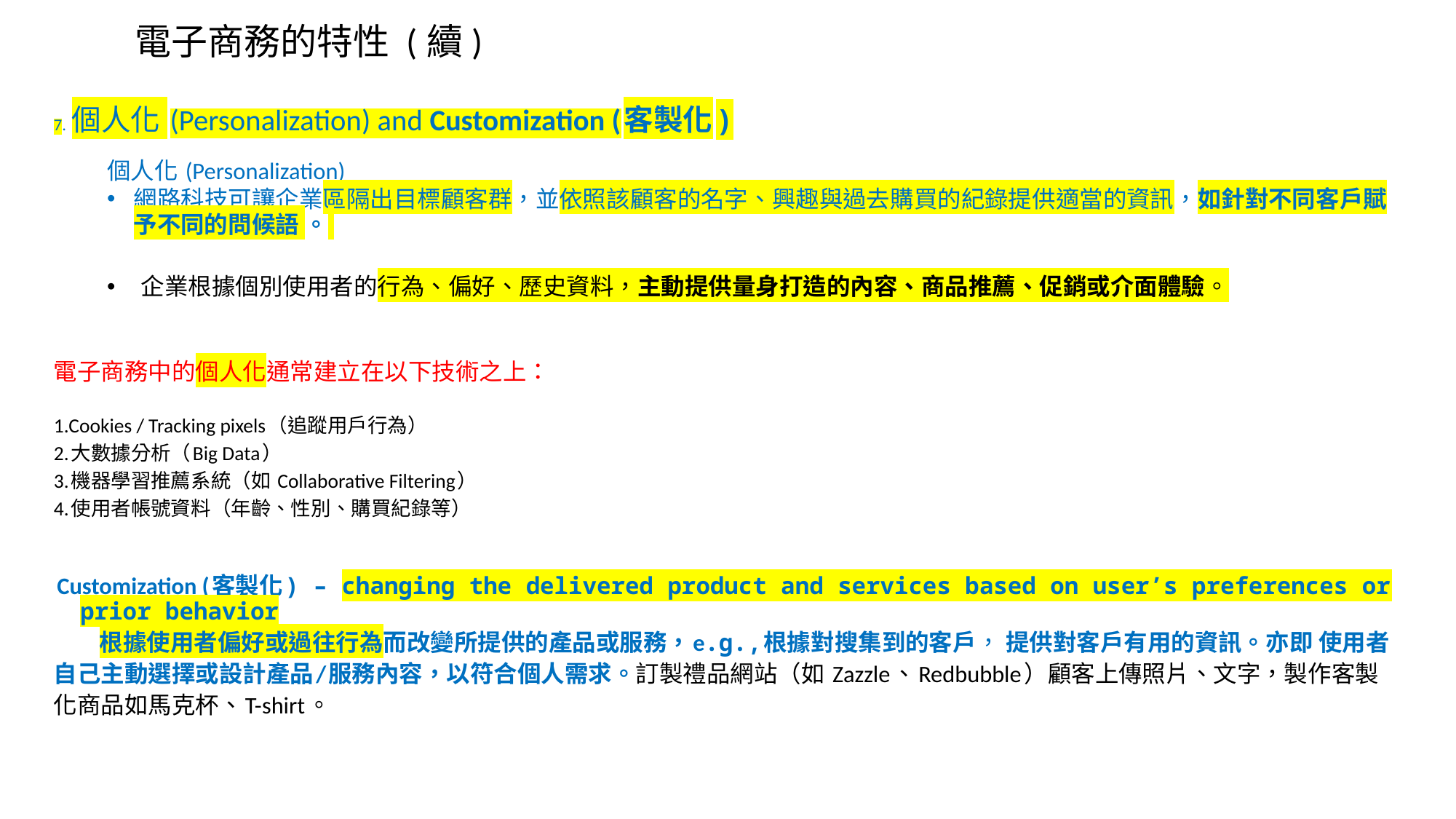

# 電子商務的特性 (續)
7. 個人化 (Personalization) and Customization (客製化)

個人化 (Personalization)
網路科技可讓企業區隔出目標顧客群，並依照該顧客的名字、興趣與過去購買的紀錄提供適當的資訊，如針對不同客戶賦予不同的問候語 。

 企業根據個別使用者的行為、偏好、歷史資料，主動提供量身打造的內容、商品推薦、促銷或介面體驗。

電子商務中的個人化通常建立在以下技術之上：

1.Cookies / Tracking pixels（追蹤用戶行為）
2.大數據分析（Big Data）
3.機器學習推薦系統（如 Collaborative Filtering）
4.使用者帳號資料（年齡、性別、購買紀錄等）

 Customization (客製化) – changing the delivered product and services based on user’s preferences or prior behavior
        根據使用者偏好或過往行為而改變所提供的產品或服務，e.g.,根據對搜集到的客戶， 提供對客戶有用的資訊。亦即 使用者
自己主動選擇或設計產品/服務內容，以符合個人需求。訂製禮品網站（如 Zazzle、Redbubble）顧客上傳照片、文字，製作客製
化商品如馬克杯、T-shirt。